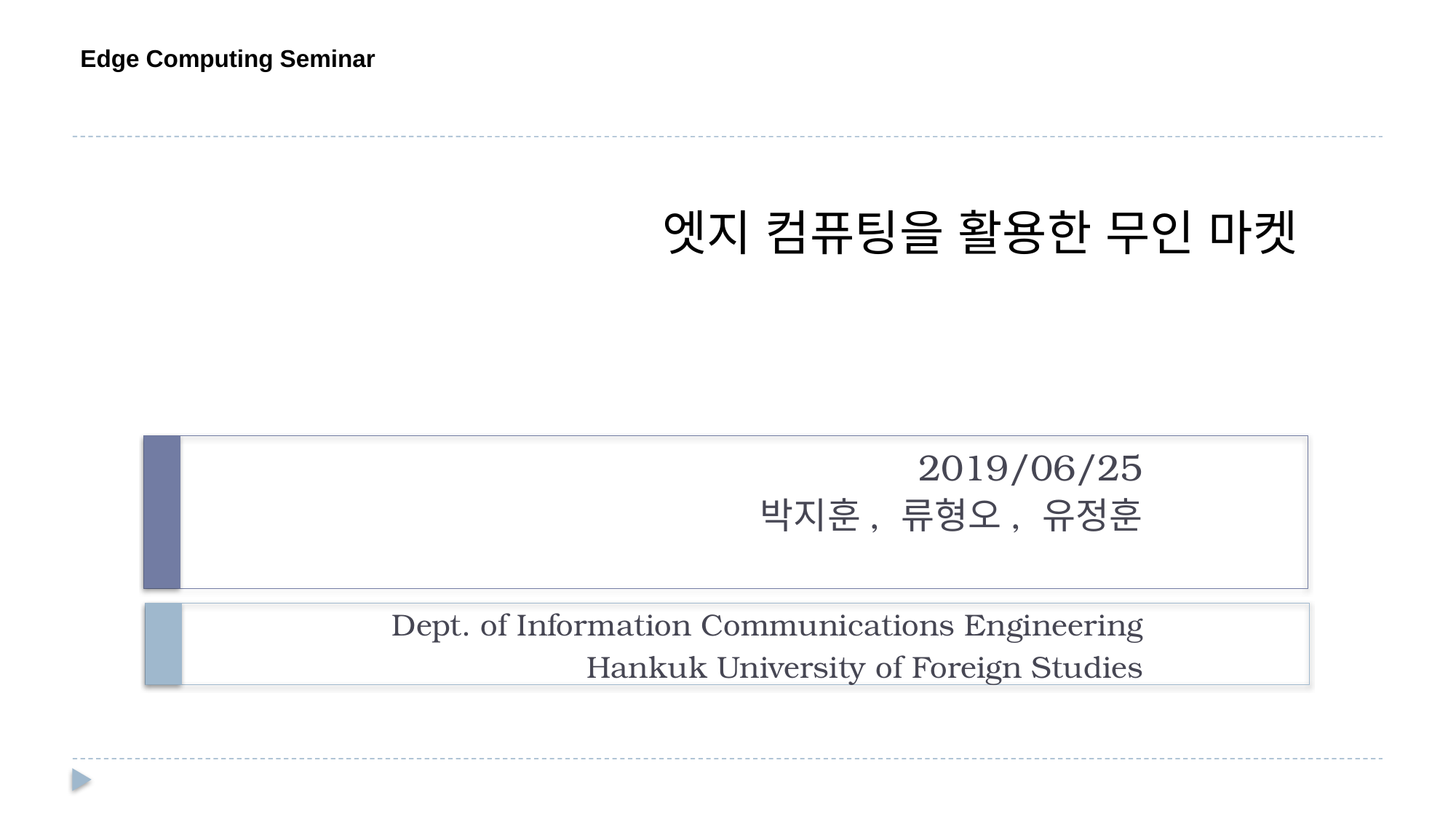

Edge Computing Seminar
# 엣지 컴퓨팅을 활용한 무인 마켓
2019/06/25
박지훈, 류형오, 유정훈
Dept. of Information Communications Engineering
Hankuk University of Foreign Studies